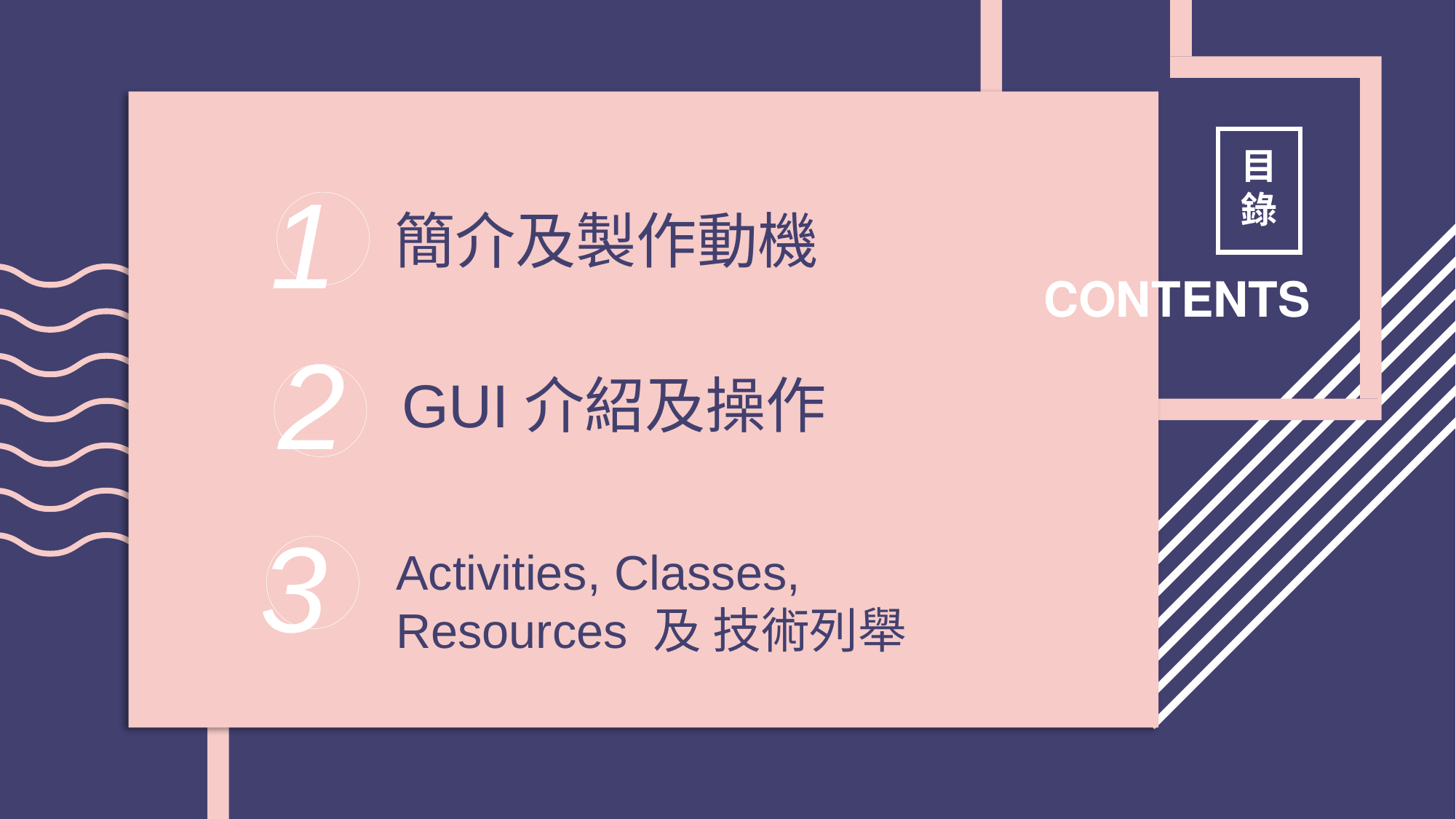

目錄
1

簡介及製作動機

CONTENTS

2
GUI介紹及操作

3

Activities, Classes, Resources 及 技術列舉